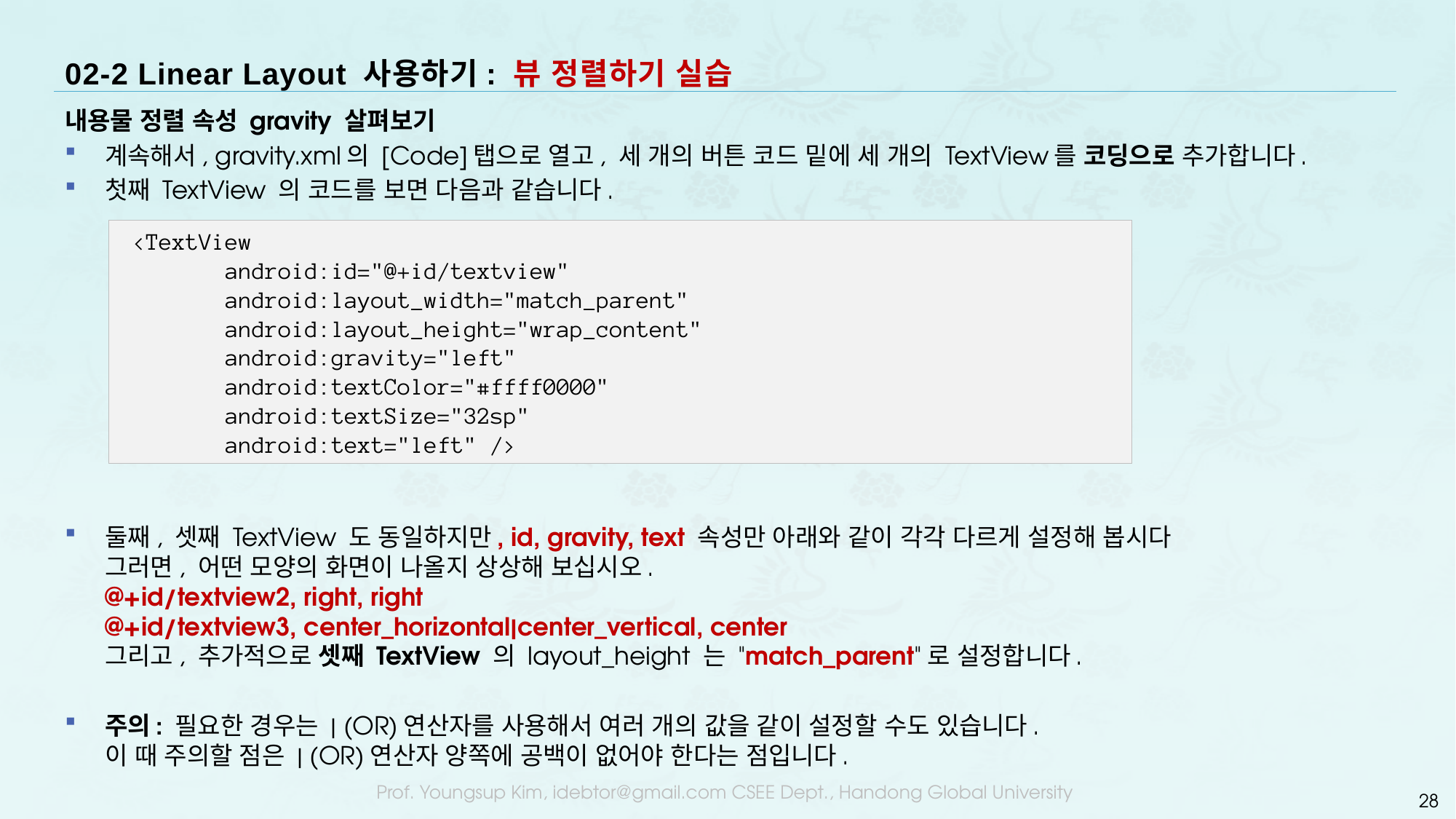

# 02-2 Linear Layout 사용하기: 뷰 정렬하기 실습
내용물 정렬 속성 gravity 살펴보기
계속해서, gravity.xml의 [Code]탭으로 열고, 세 개의 버튼 코드 밑에 세 개의 TextView를 코딩으로 추가합니다.
첫째 TextView 의 코드를 보면 다음과 같습니다.

둘째, 셋째 TextView 도 동일하지만, id, gravity, text 속성만 아래와 같이 각각 다르게 설정해 봅시다
그러면, 어떤 모양의 화면이 나올지 상상해 보십시오.
@+id/textview2, right, right
@+id/textview3, center_horizontal|center_vertical, center
그리고, 추가적으로 셋째 TextView 의 layout_height 는 "match_parent"로 설정합니다.

주의: 필요한 경우는 | (OR)연산자를 사용해서 여러 개의 값을 같이 설정할 수도 있습니다.
이 때 주의할 점은 | (OR)연산자 양쪽에 공백이 없어야 한다는 점입니다.
 <TextView
        android:id="@+id/textview"
        android:layout_width="match_parent"
        android:layout_height="wrap_content"
        android:gravity="left"
        android:textColor="#ffff0000"
        android:textSize="32sp"
        android:text="left" />
28